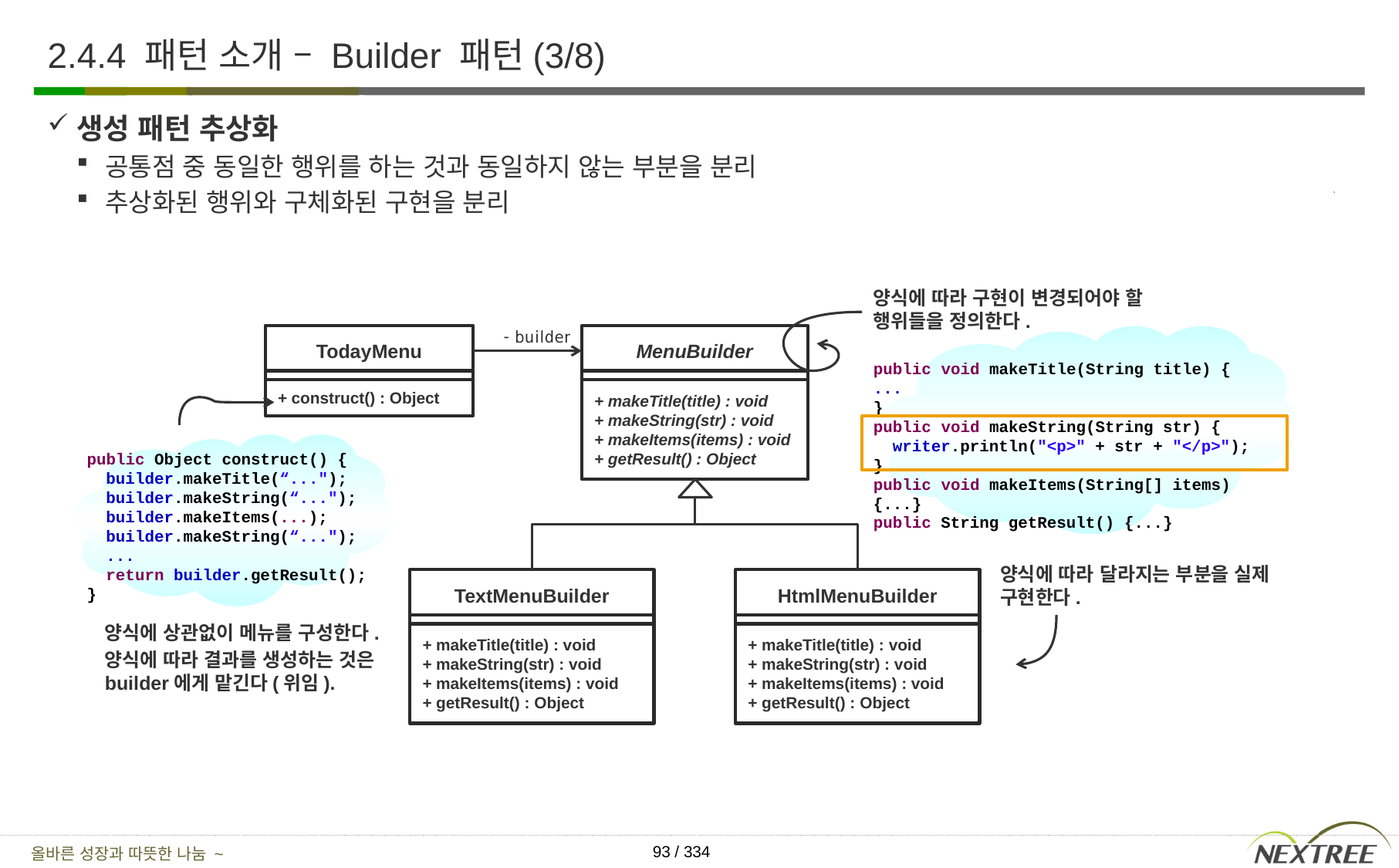

# 2.4.4 패턴 소개 – Builder 패턴(3/8)
생성 패턴 추상화
공통점 중 동일한 행위를 하는 것과 동일하지 않는 부분을 분리
추상화된 행위와 구체화된 구현을 분리
양식에 따라 구현이 변경되어야 할 행위들을 정의한다.

- builder
TodayMenu
MenuBuilder

public void makeTitle(String title) {
...
}
public void makeString(String str) {
  writer.println("<p>" + str + "</p>");
}
public void makeItems(String[] items) {...}
public String getResult() {...}

+ construct() : Object
+ makeTitle(title) : void
+ makeString(str) : void
+ makeItems(items) : void
+ getResult() : Object

public Object construct() {
  builder.makeTitle(“...");
  builder.makeString(“...");
  builder.makeItems(...);
  builder.makeString(“...");
  ...
  return builder.getResult();
}

양식에 따라 달라지는 부분을 실제 구현한다.
TextMenuBuilder
HtmlMenuBuilder

양식에 상관없이 메뉴를 구성한다.
양식에 따라 결과를 생성하는 것은 builder에게 맡긴다(위임).

+ makeTitle(title) : void
+ makeString(str) : void
+ makeItems(items) : void
+ getResult() : Object
+ makeTitle(title) : void
+ makeString(str) : void
+ makeItems(items) : void
+ getResult() : Object